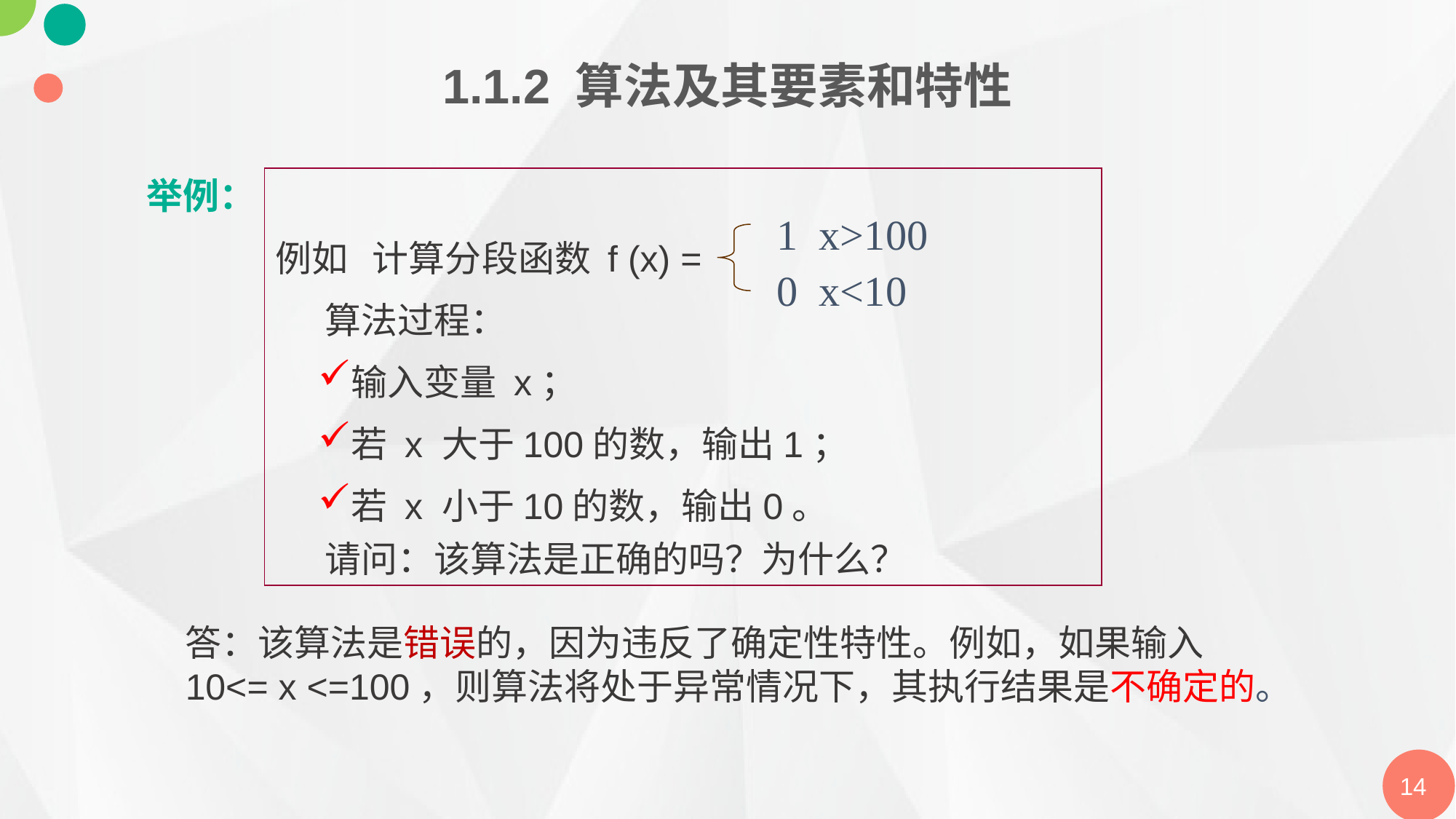

1.1.2 算法及其要素和特性
举例：

例如   计算分段函数 f (x) =
     算法过程：

     请问：该算法是正确的吗？为什么？
     1  x>100
   0  x<10

输入变量 x；
若 x 大于100的数，输出1；
若 x 小于10的数，输出0。
答：该算法是错误的，因为违反了确定性特性。例如，如果输入10<= x <=100，则算法将处于异常情况下，其执行结果是不确定的。